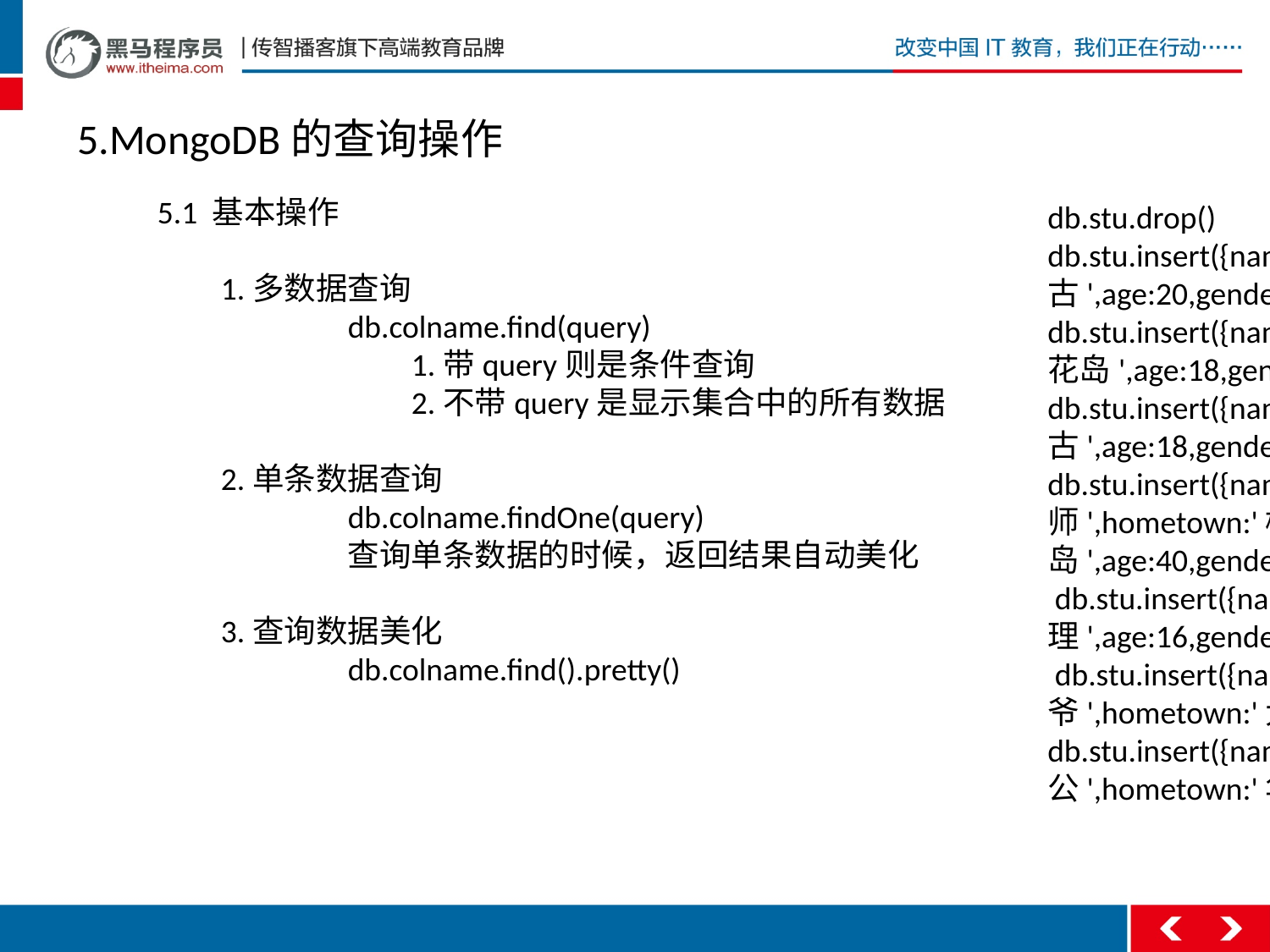

5.MongoDB的查询操作
5.1 基本操作

1.多数据查询
	db.colname.find(query)
		1.带query则是条件查询
		2.不带query是显示集合中的所有数据

2.单条数据查询
	db.colname.findOne(query)
	查询单条数据的时候，返回结果自动美化

3.查询数据美化
	db.colname.find().pretty()

db.stu.drop()
db.stu.insert({name:'郭靖',hometown:'蒙古',age:20,gender:true})
db.stu.insert({name:'黄蓉',hometown:'桃花岛',age:18,gender:false})
db.stu.insert({name:'华筝',hometown:'蒙古',age:18,gender:false})
db.stu.insert({name:'黄药师',hometown:'桃花岛',age:40,gender:true})
 db.stu.insert({name:'段誉',hometown:'大理',age:16,gender:true})
 db.stu.insert({name:'段王爷',hometown:'大理',age:45,gender:true})
db.stu.insert({name:'洪七公',hometown:'华山',age:18,gender:true})